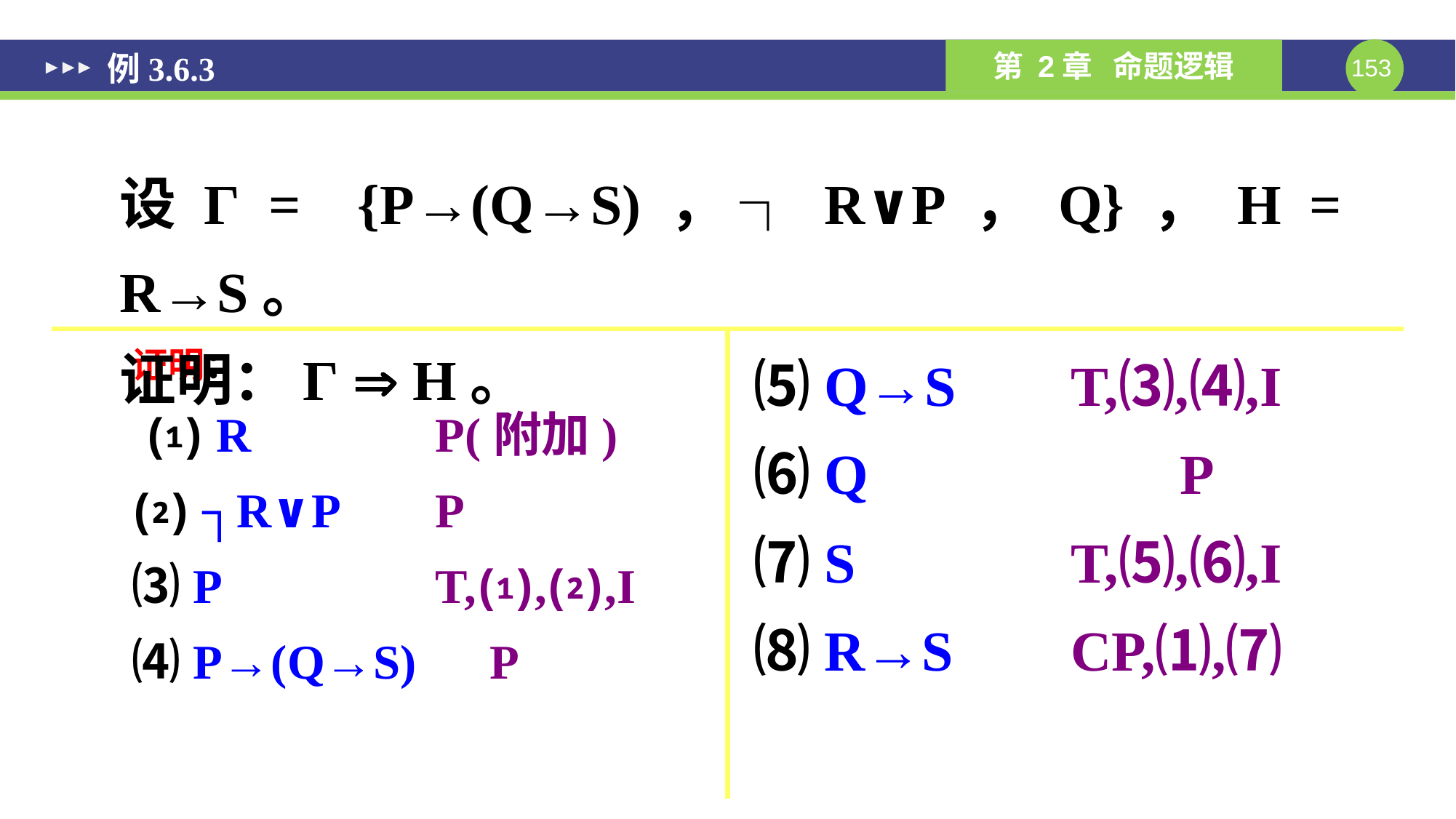

# 例3.6.3
设Г =  {P→(Q→S)，┐R∨P，Q}，H = R→S。
证明：Г ⇒ H。
证明：
 ⑴ R	       P(附加)
⑵ ┐R∨P	       P
⑶ P		       T,⑴,⑵,I
⑷ P→(Q→S)      P
⑸ Q→S	       T,⑶,⑷,I
⑹ Q		       P
⑺ S		       T,⑸,⑹,I
⑻ R→S	       CP,⑴,⑺